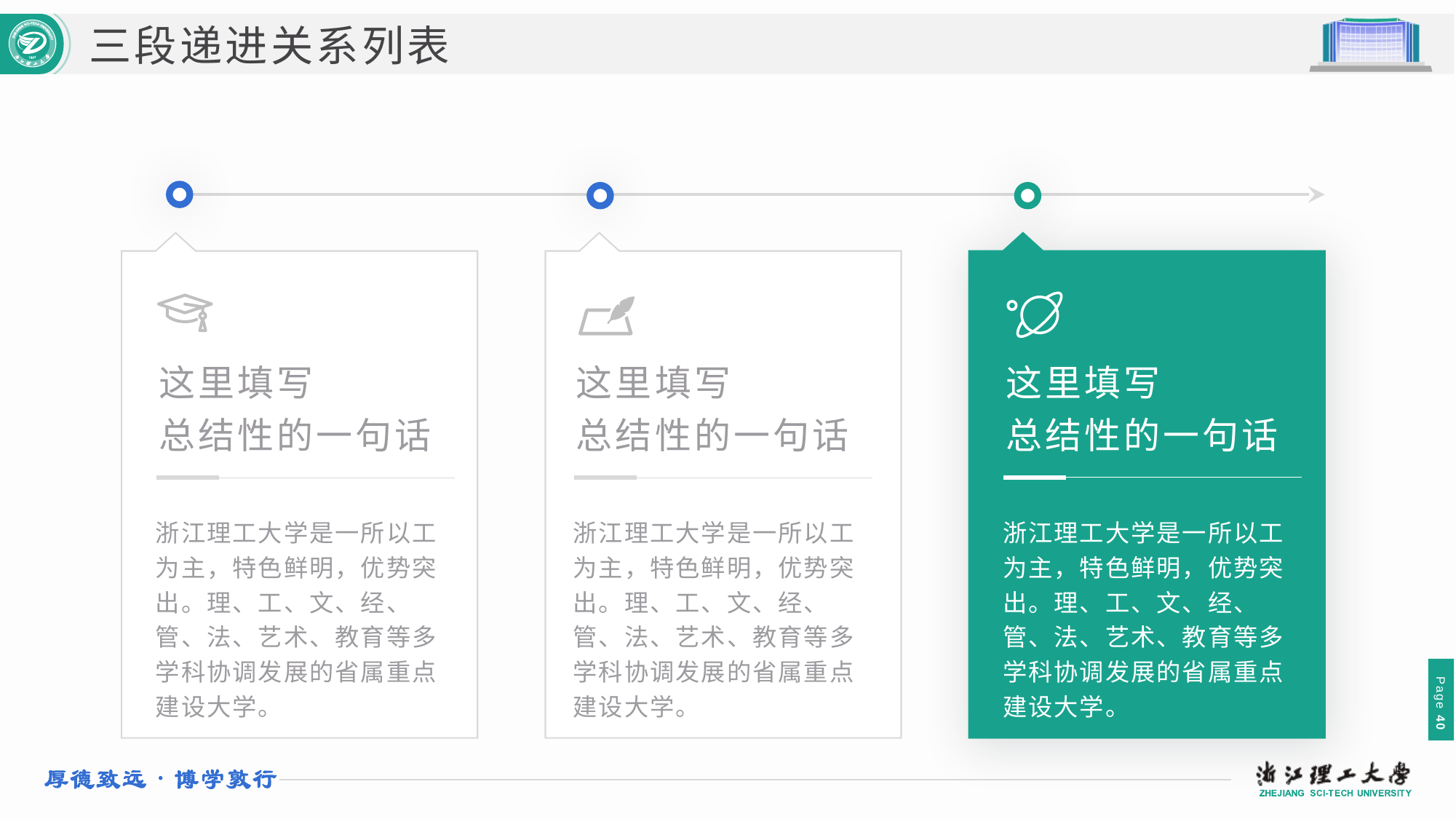

三段递进关系列表

这里填写
总结性的一句话
这里填写
总结性的一句话
这里填写
总结性的一句话
浙江理工大学是一所以工为主，特色鲜明，优势突出。理、工、文、经、管、法、艺术、教育等多学科协调发展的省属重点建设大学。

浙江理工大学是一所以工为主，特色鲜明，优势突出。理、工、文、经、管、法、艺术、教育等多学科协调发展的省属重点建设大学。

浙江理工大学是一所以工为主，特色鲜明，优势突出。理、工、文、经、管、法、艺术、教育等多学科协调发展的省属重点建设大学。